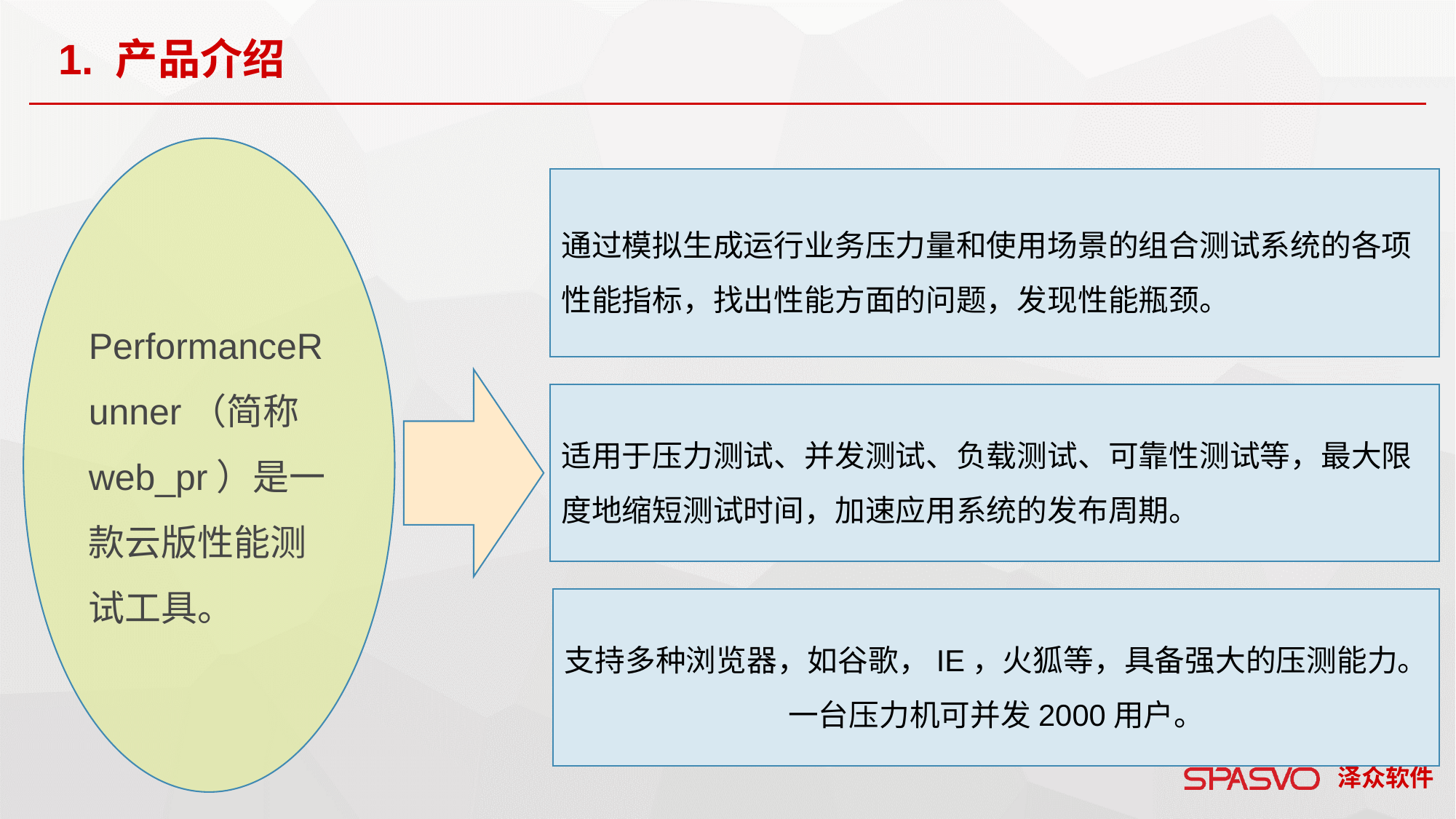

1. 产品介绍
PerformanceRunner（简称web_pr）是一款云版性能测试工具。
通过模拟生成运行业务压力量和使用场景的组合测试系统的各项性能指标，找出性能方面的问题，发现性能瓶颈。

适用于压力测试、并发测试、负载测试、可靠性测试等，最大限度地缩短测试时间，加速应用系统的发布周期。
支持多种浏览器，如谷歌，IE，火狐等，具备强大的压测能力。一台压力机可并发2000用户。